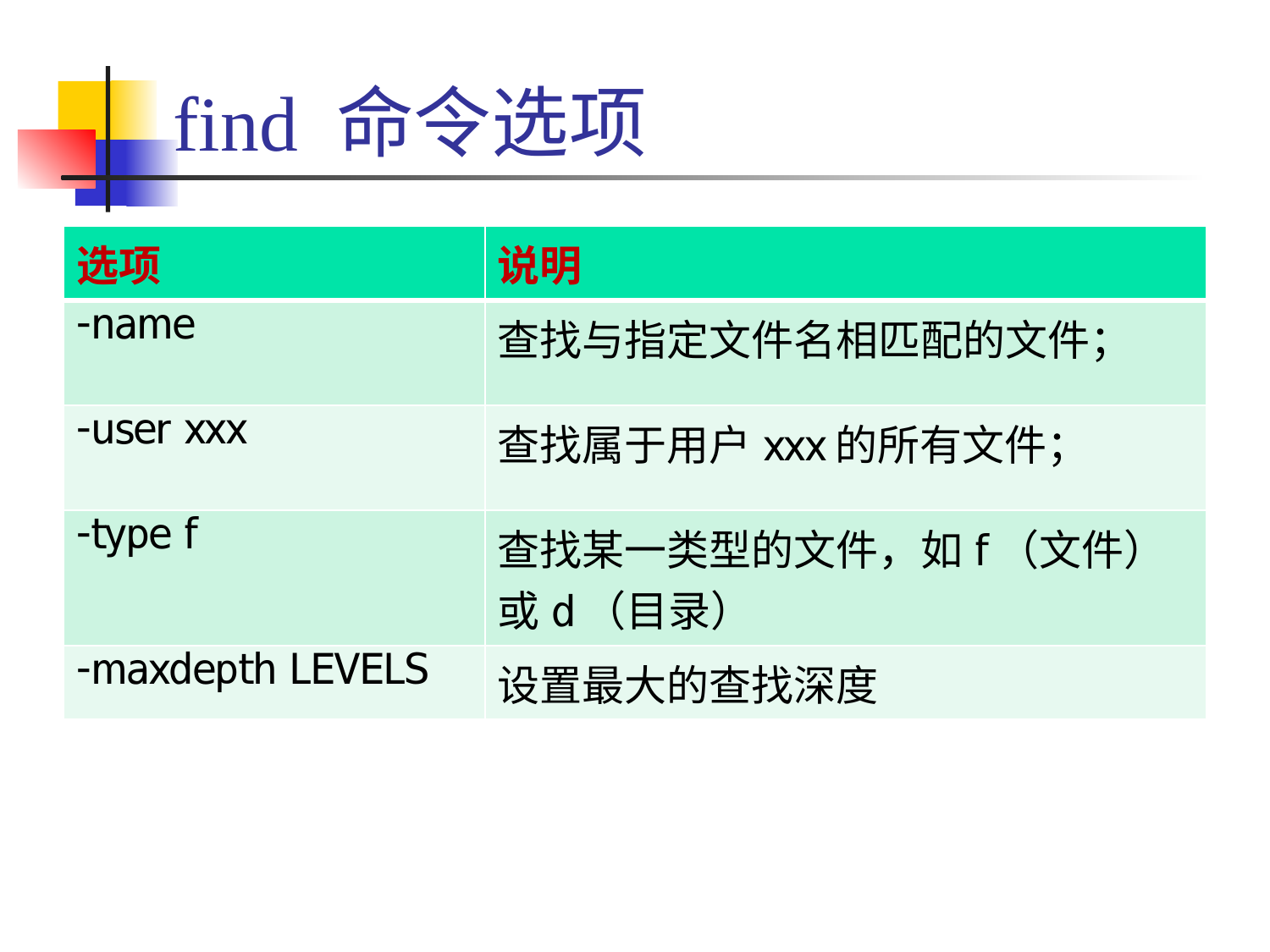

# find 命令选项
| 选项 | 说明 |
| --- | --- |
| -name | 查找与指定文件名相匹配的文件； |
| -user xxx | 查找属于用户xxx的所有文件； |
| -type f | 查找某一类型的文件，如f（文件）或d（目录） |
| -maxdepth LEVELS | 设置最大的查找深度 |